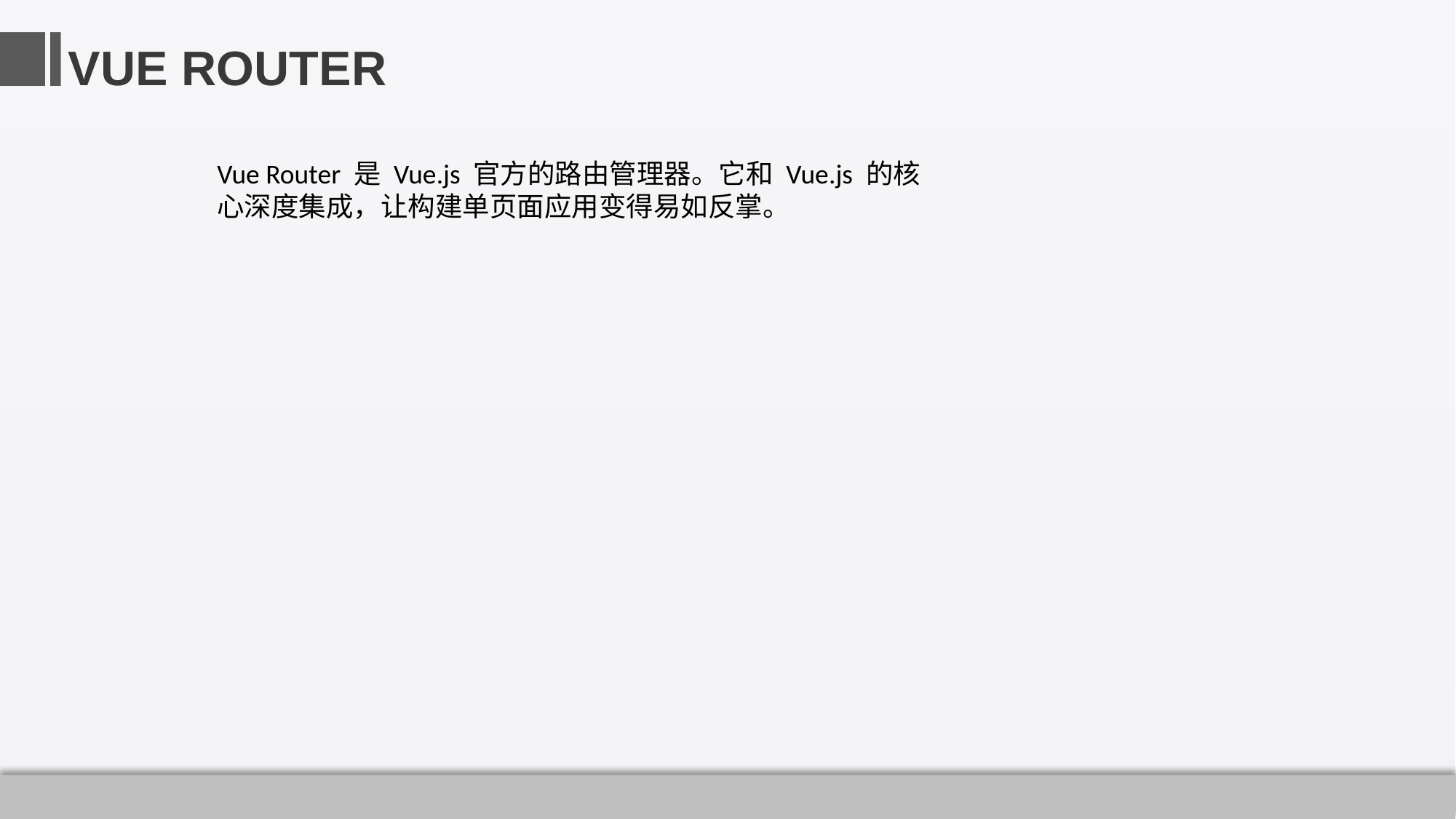

VUE ROUTER

Vue Router 是 Vue.js 官方的路由管理器。它和 Vue.js 的核心深度集成，让构建单页面应用变得易如反掌。